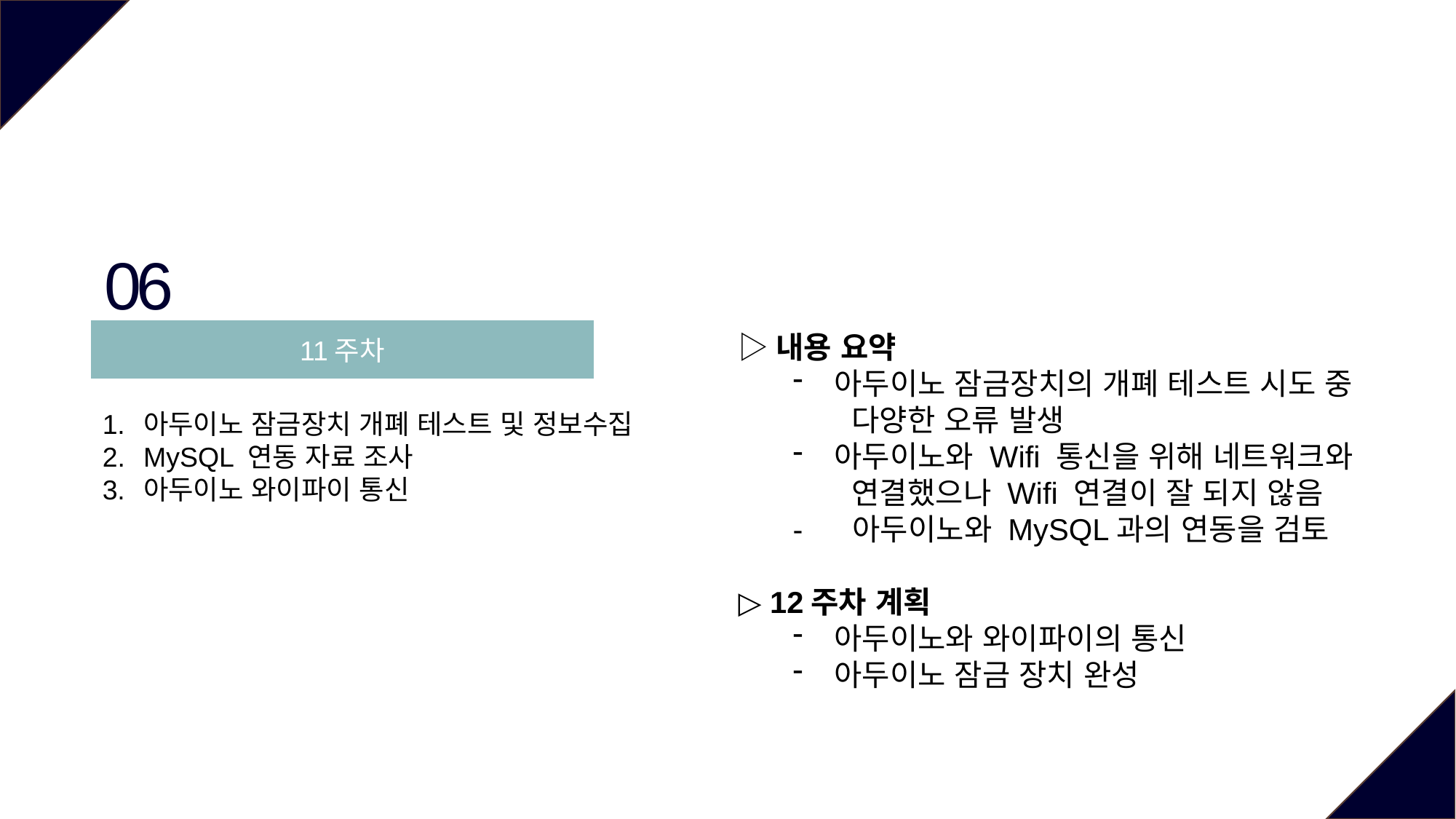

06
11주차
▷내용 요약
아두이노 잠금장치의 개폐 테스트 시도 중
      다양한 오류 발생
아두이노와 Wifi 통신을 위해 네트워크와
      연결했으나 Wifi 연결이 잘 되지 않음
-     아두이노와 MySQL과의 연동을 검토

▷ 12주차 계획
아두이노와 와이파이의 통신
아두이노 잠금 장치 완성
아두이노 잠금장치 개폐 테스트 및 정보수집
MySQL 연동 자료 조사
아두이노 와이파이 통신